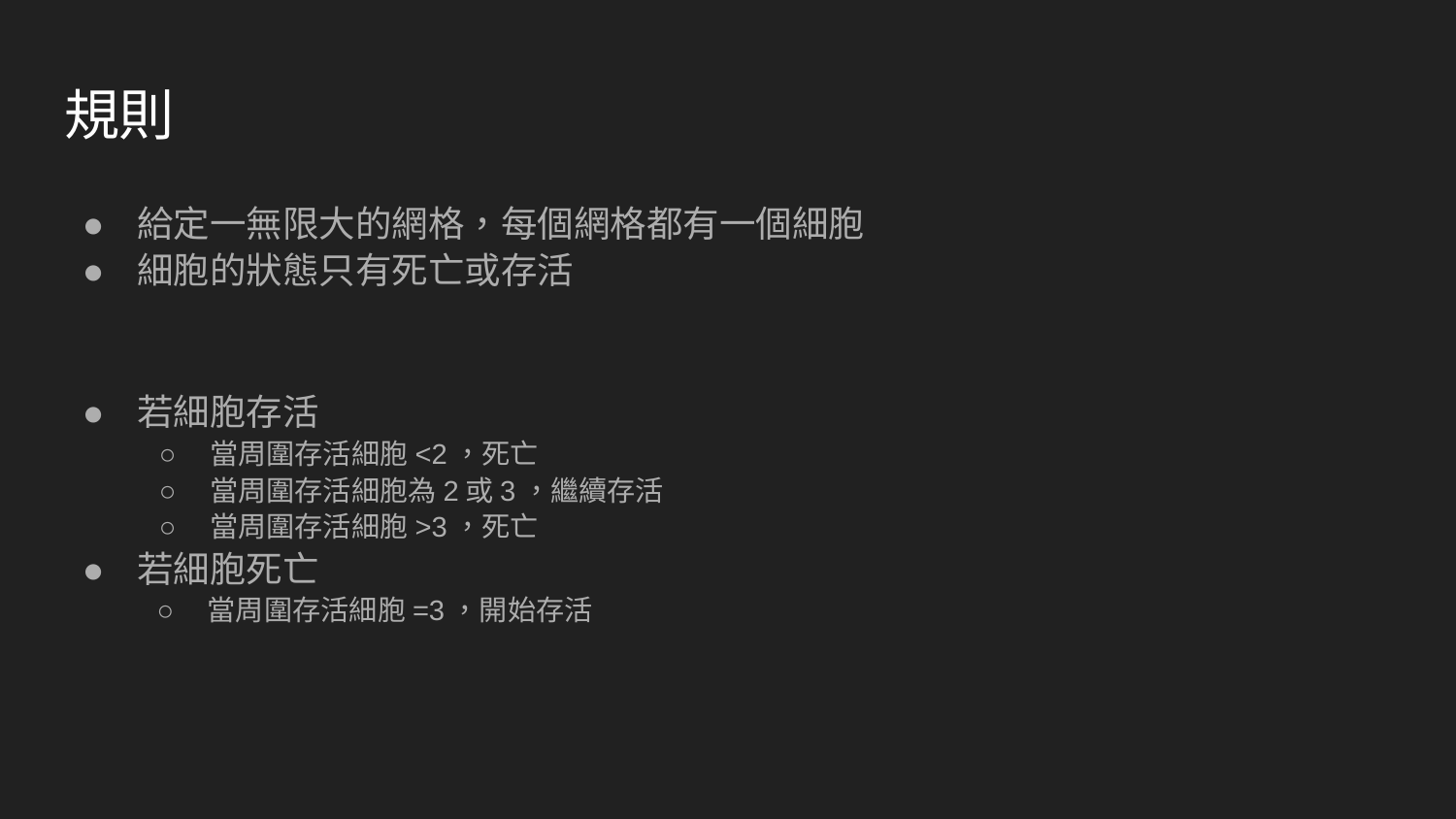

# 規則
給定一無限大的網格，每個網格都有一個細胞
細胞的狀態只有死亡或存活

若細胞存活
當周圍存活細胞<2，死亡
當周圍存活細胞為2或3，繼續存活
當周圍存活細胞>3，死亡
若細胞死亡
當周圍存活細胞=3，開始存活